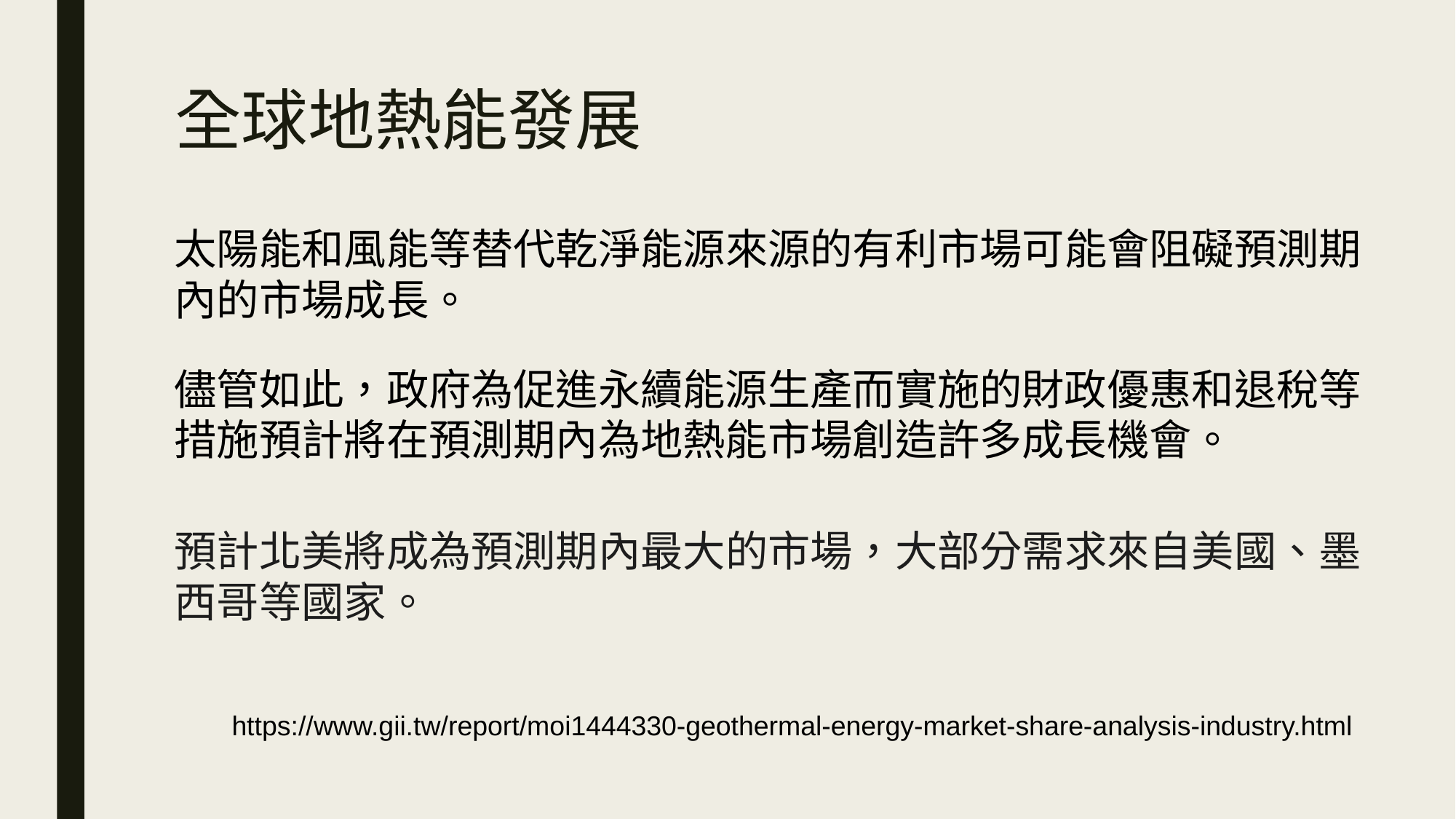

# 全球地熱能發展
太陽能和風能等替代乾淨能源來源的有利市場可能會阻礙預測期內的市場成長。
儘管如此，政府為促進永續能源生產而實施的財政優惠和退稅等措施預計將在預測期內為地熱能市場創造許多成長機會。
預計北美將成為預測期內最大的市場，大部分需求來自美國、墨西哥等國家。
https://www.gii.tw/report/moi1444330-geothermal-energy-market-share-analysis-industry.html